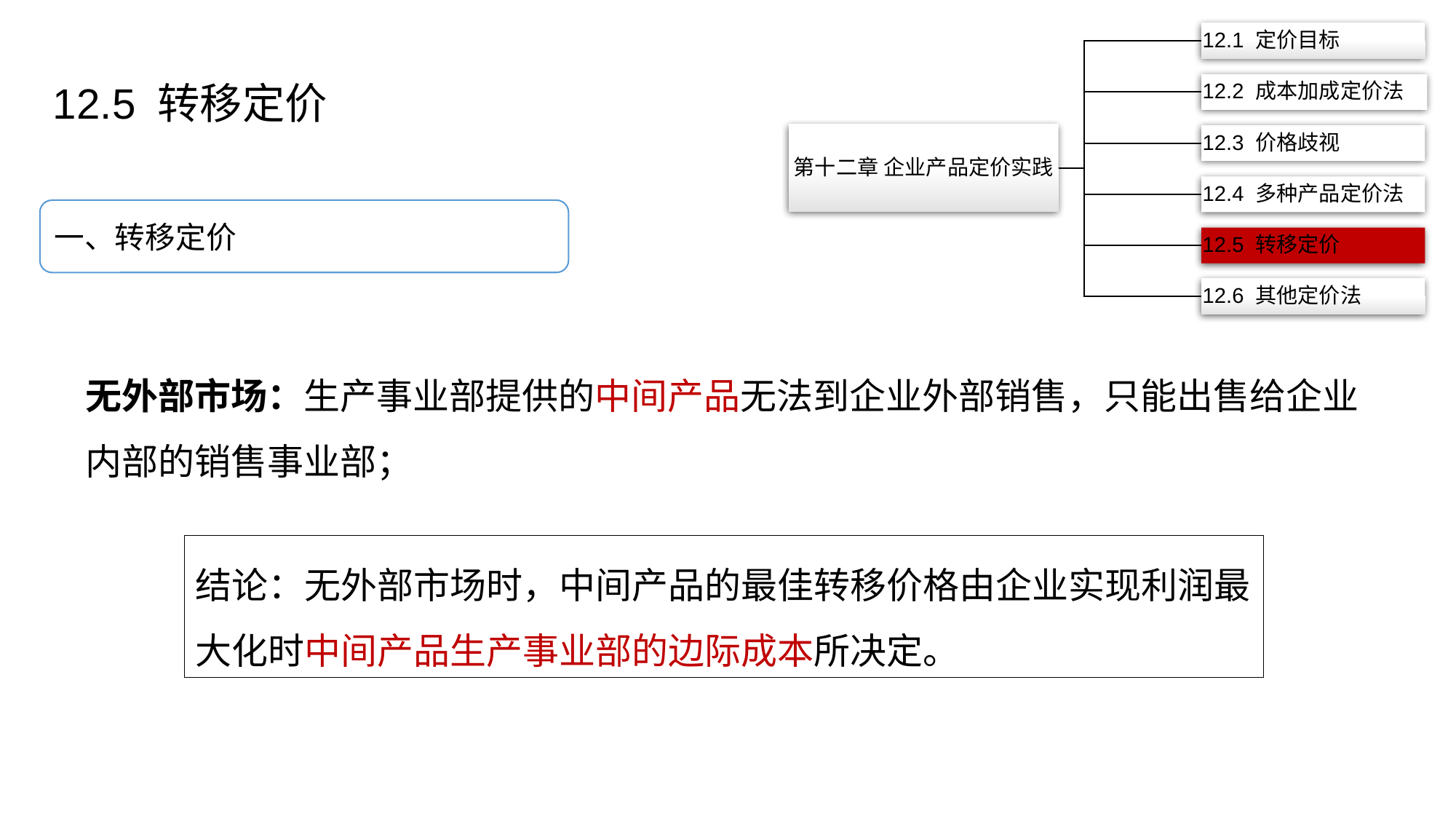

第十二章 企业产品定价实践
12.1 定价目标
12.2 成本加成定价法
12.3 价格歧视
12.4 多种产品定价法
12.5 转移定价
12.6 其他定价法
12.5 转移定价
一、转移定价
无外部市场：生产事业部提供的中间产品无法到企业外部销售，只能出售给企业内部的销售事业部；
结论：无外部市场时，中间产品的最佳转移价格由企业实现利润最大化时中间产品生产事业部的边际成本所决定。